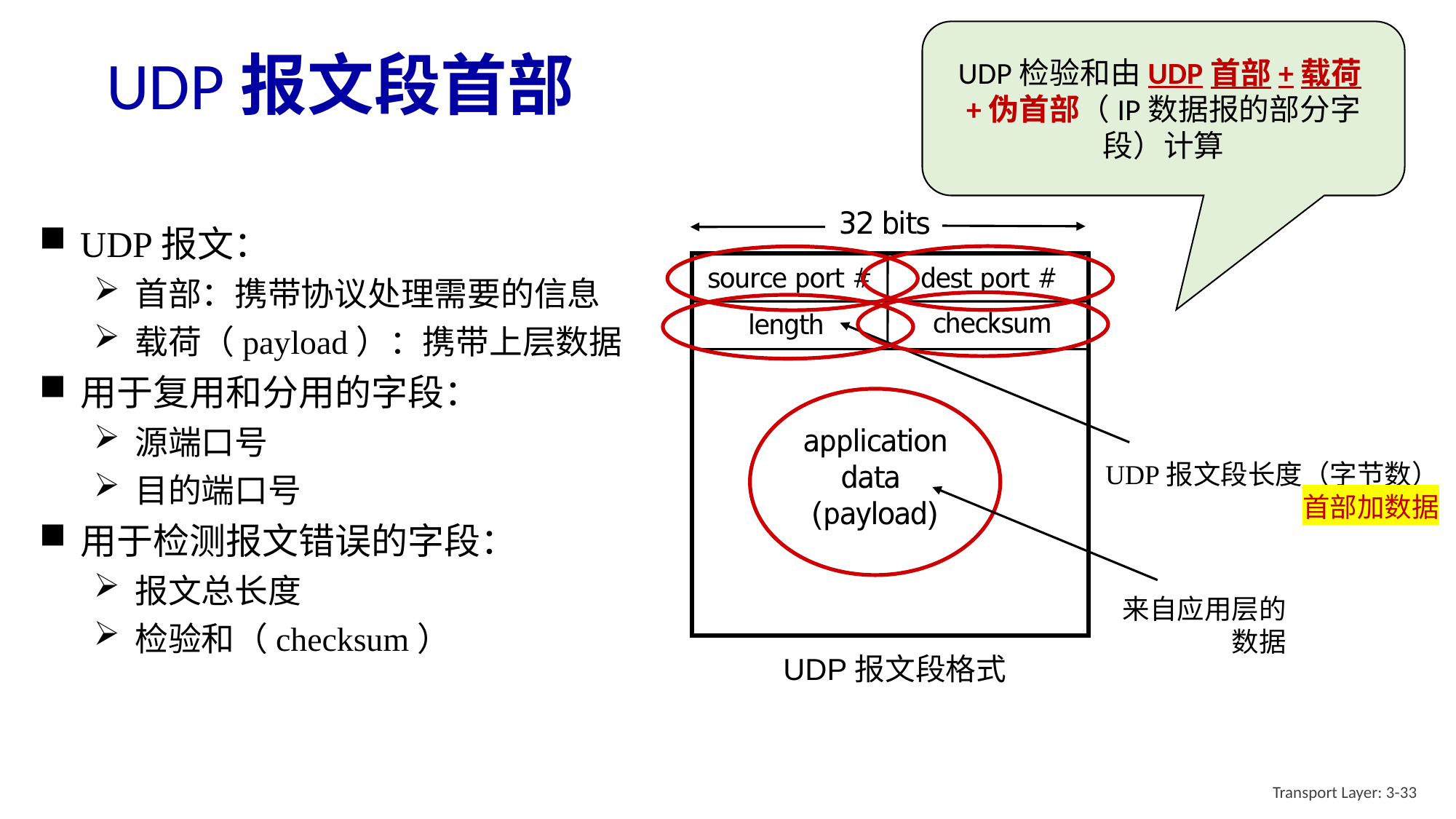

UDP检验和由UDP首部+载荷+伪首部（IP数据报的部分字段）计算
# UDP报文段首部
32 bits
UDP报文：
首部：携带协议处理需要的信息
载荷（payload）：携带上层数据
用于复用和分用的字段：
源端口号
目的端口号
用于检测报文错误的字段：
报文总长度
检验和（checksum）

source port #
dest port #

checksum

length

application
data
(payload)
UDP报文段长度（字节数）
首部加数据

来自应用层的数据
UDP报文段格式
Transport Layer: 3-33